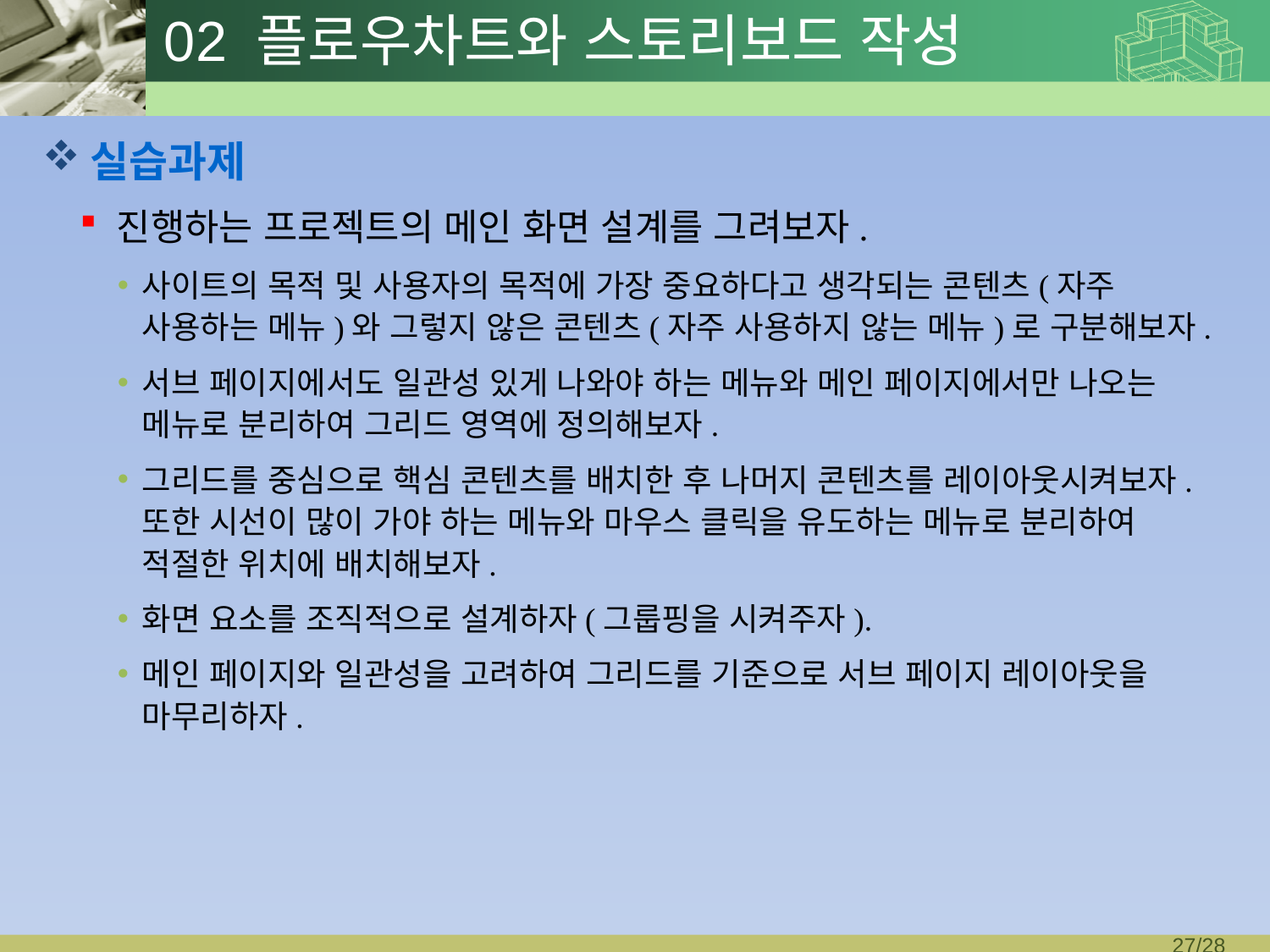

# 02 플로우차트와 스토리보드 작성
실습과제
진행하는 프로젝트의 메인 화면 설계를 그려보자.
사이트의 목적 및 사용자의 목적에 가장 중요하다고 생각되는 콘텐츠(자주 사용하는 메뉴)와 그렇지 않은 콘텐츠(자주 사용하지 않는 메뉴)로 구분해보자.
서브 페이지에서도 일관성 있게 나와야 하는 메뉴와 메인 페이지에서만 나오는 메뉴로 분리하여 그리드 영역에 정의해보자.
그리드를 중심으로 핵심 콘텐츠를 배치한 후 나머지 콘텐츠를 레이아웃시켜보자. 또한 시선이 많이 가야 하는 메뉴와 마우스 클릭을 유도하는 메뉴로 분리하여 적절한 위치에 배치해보자.
화면 요소를 조직적으로 설계하자(그룹핑을 시켜주자).
메인 페이지와 일관성을 고려하여 그리드를 기준으로 서브 페이지 레이아웃을 마무리하자.